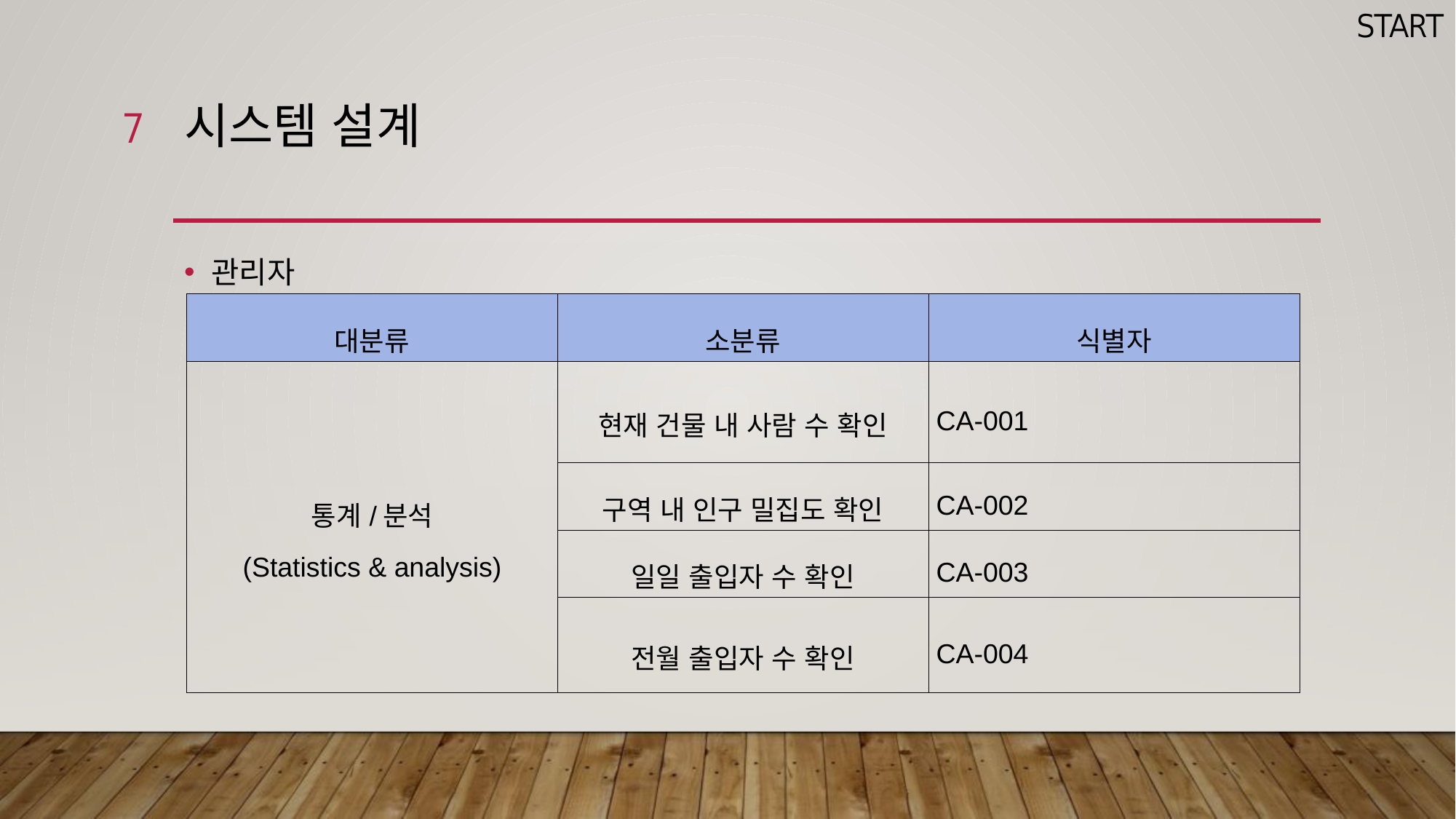

START

7
# 시스템 설계
관리자

| 대분류 | 소분류 | 식별자 |
| --- | --- | --- |
| 통계/분석 (Statistics & analysis) | 현재 건물 내 사람 수 확인 | CA-001 |
|  | 구역 내 인구 밀집도 확인 | CA-002 |
|  | 일일 출입자 수 확인 | CA-003 |
|  | 전월 출입자 수 확인 | CA-004 |